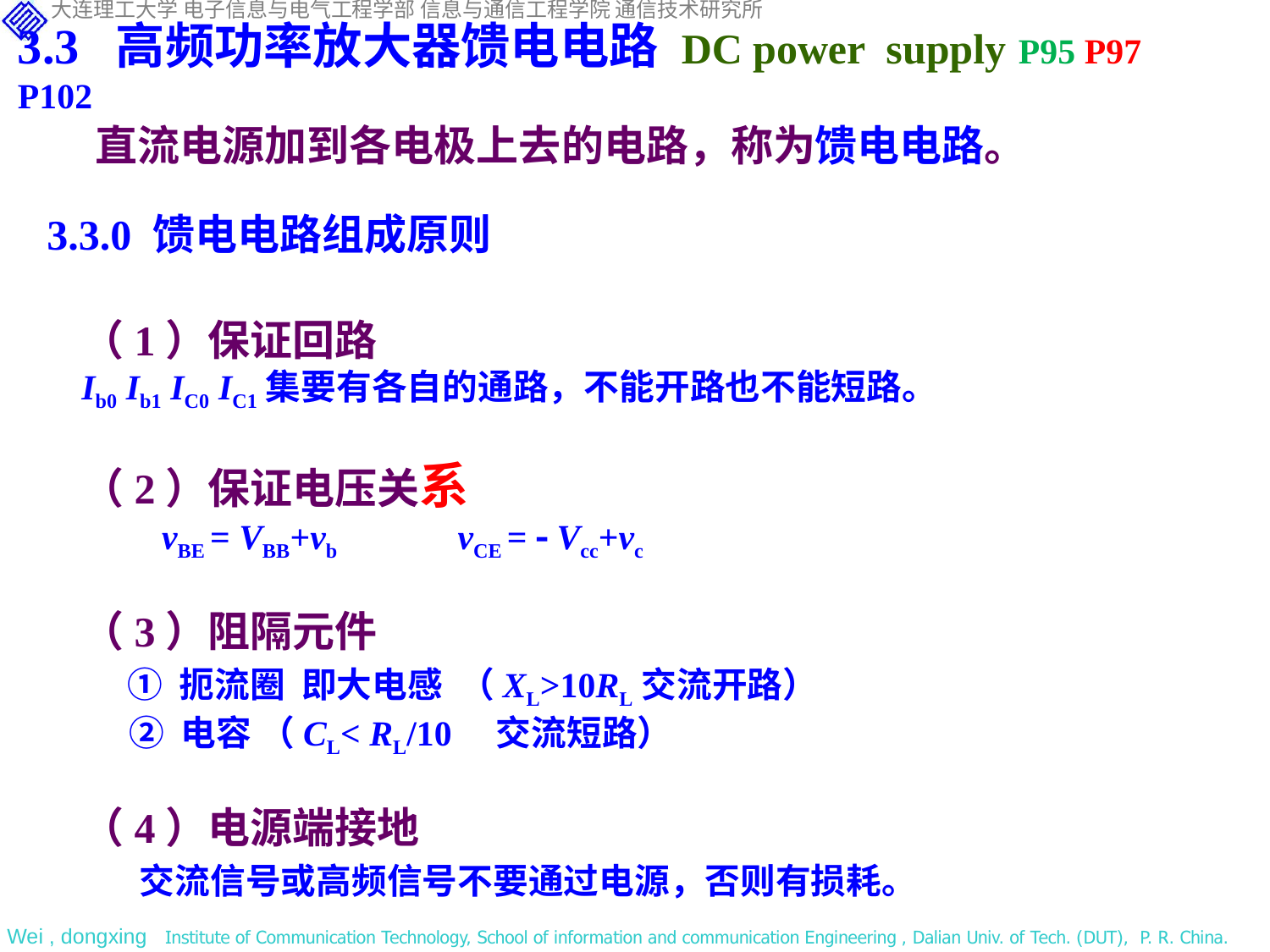

3.3  高频功率放大器馈电电路 DC power  supply P95 P97   P102
    直流电源加到各电极上去的电路，称为馈电电路。
3.3.0 馈电电路组成原则
（1）保证回路
Ib0 Ib1 IC0 IC1集要有各自的通路，不能开路也不能短路。

（2）保证电压关系
         vBE = VBB+vb              vCE = − Vcc+vc

（3）阻隔元件
          ① 扼流圈  即大电感  （XL>10RL交流开路）
            ② 电容 （CL< RL/10    交流短路）

（4）电源端接地
     交流信号或高频信号不要通过电源，否则有损耗。